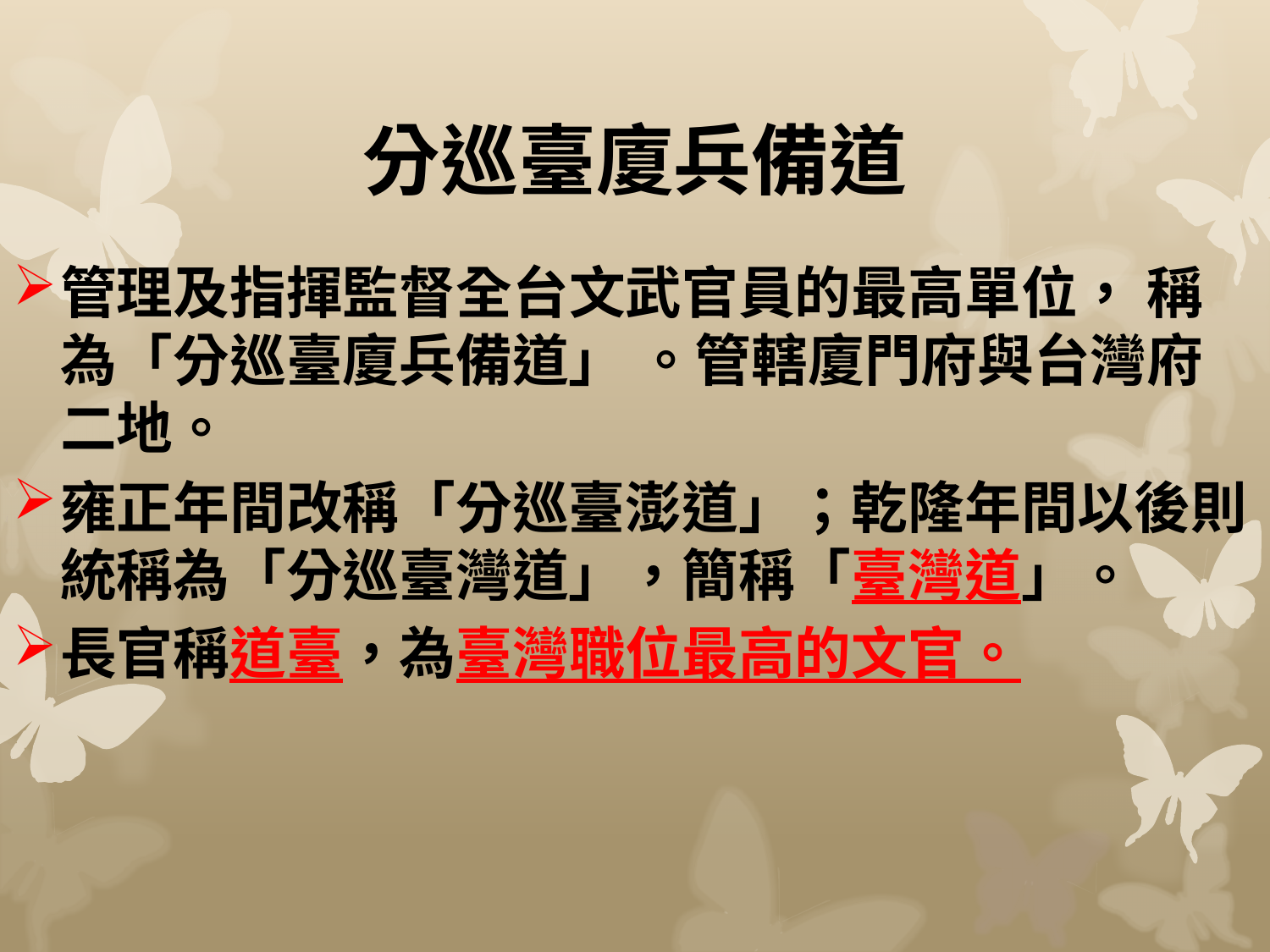

# 分巡臺廈兵備道
管理及指揮監督全台文武官員的最高單位， 稱為「分巡臺廈兵備道」 。管轄廈門府與台灣府二地。
雍正年間改稱「分巡臺澎道」；乾隆年間以後則統稱為「分巡臺灣道」，簡稱「臺灣道」。
長官稱道臺，為臺灣職位最高的文官。